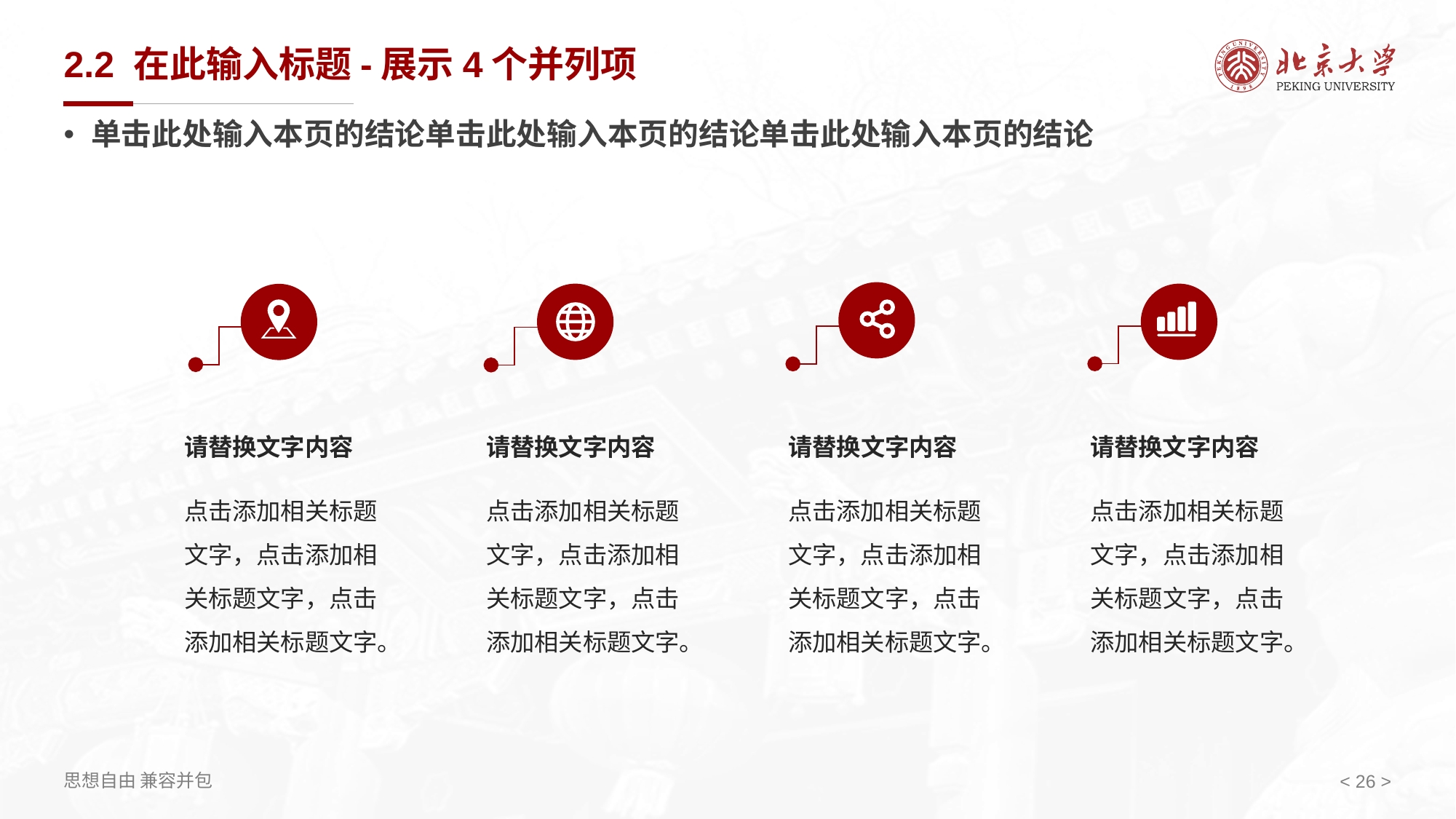

# 2.2 在此输入标题-展示4个并列项
单击此处输入本页的结论单击此处输入本页的结论单击此处输入本页的结论

请替换文字内容
请替换文字内容
请替换文字内容
请替换文字内容
点击添加相关标题文字，点击添加相关标题文字，点击添加相关标题文字。
点击添加相关标题文字，点击添加相关标题文字，点击添加相关标题文字。
点击添加相关标题文字，点击添加相关标题文字，点击添加相关标题文字。
点击添加相关标题文字，点击添加相关标题文字，点击添加相关标题文字。
< 26 >